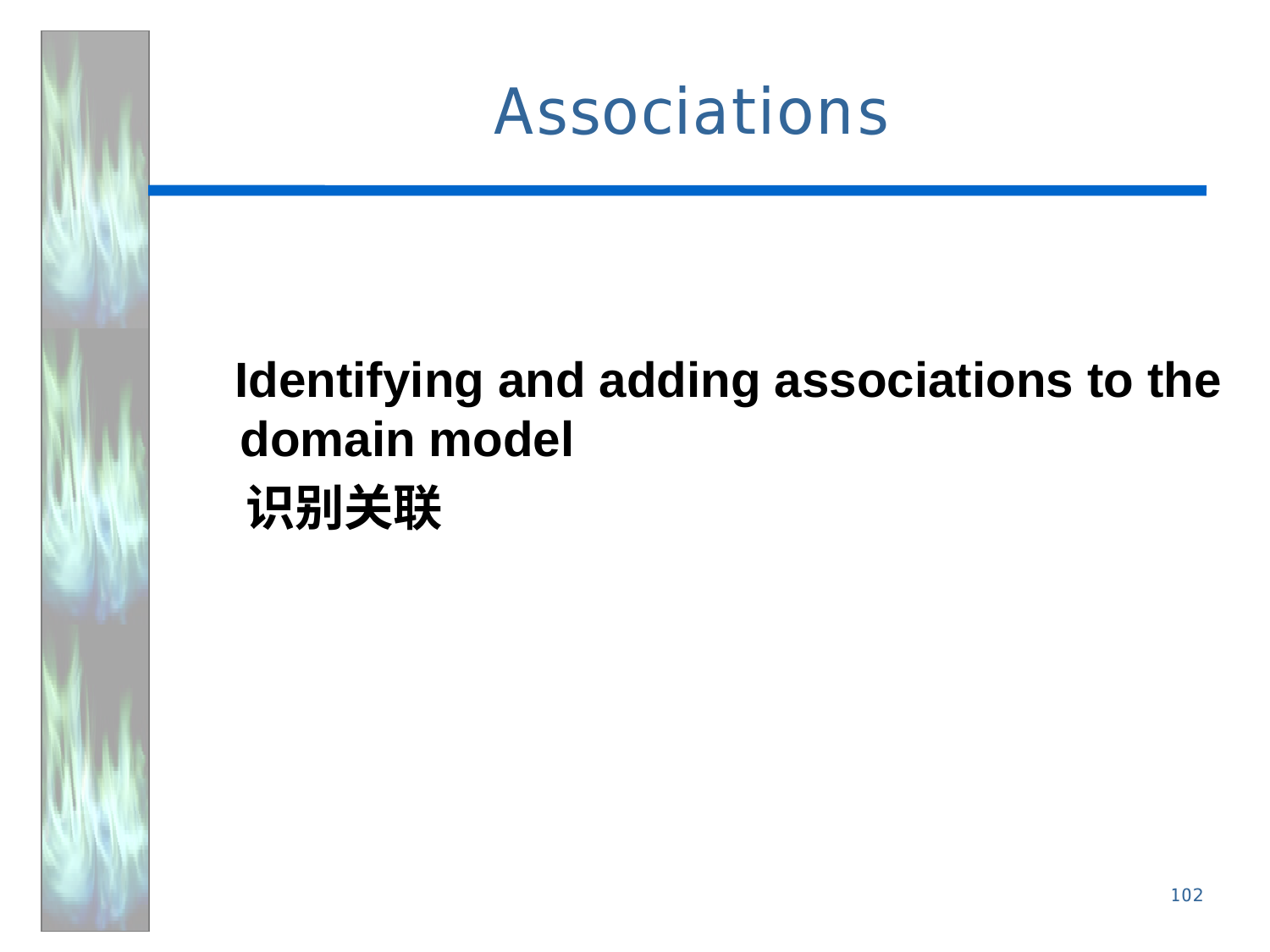

# Associations
     Identifying and adding associations to the domain model
      识别关联

102